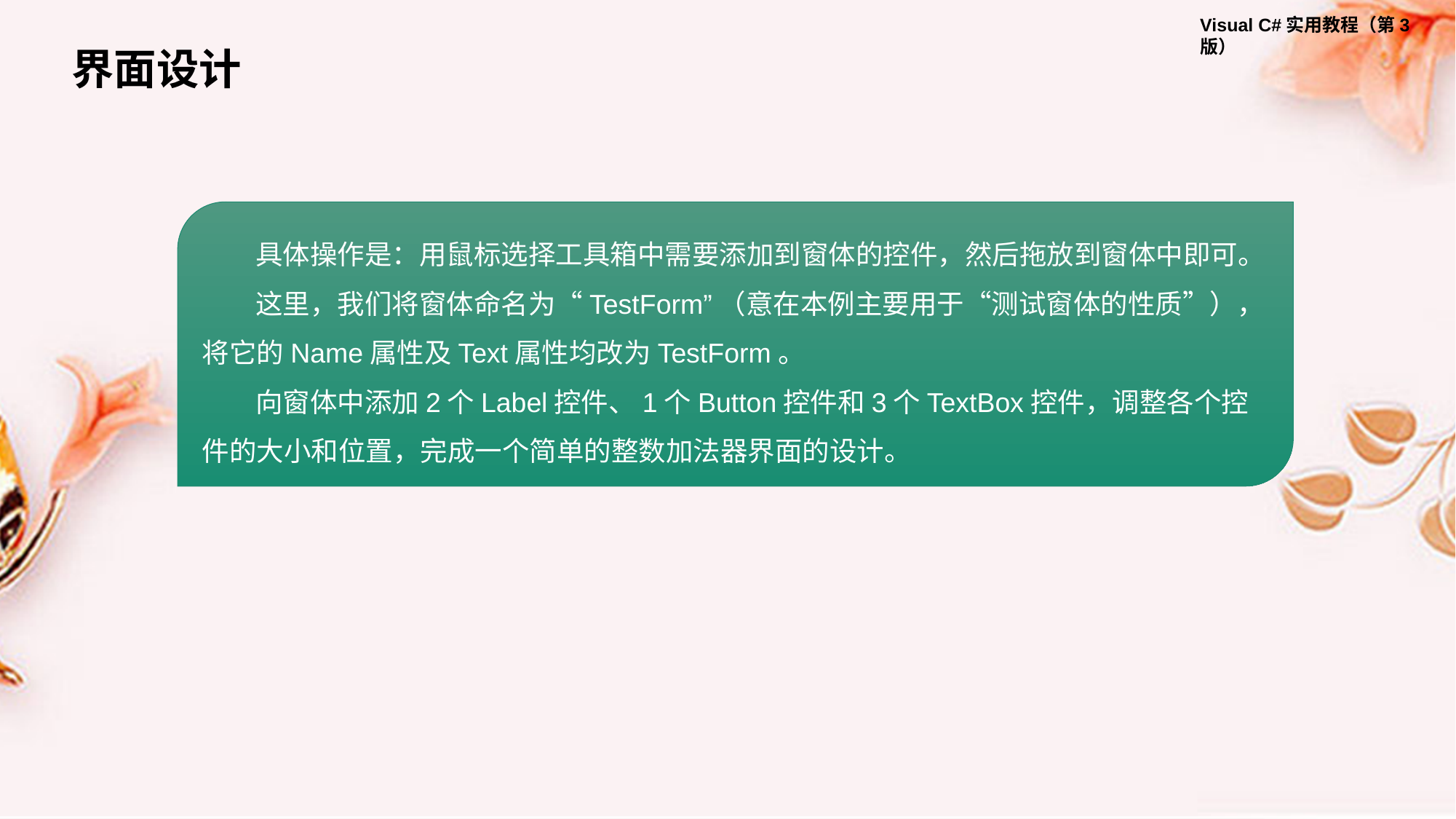

界面设计
具体操作是：用鼠标选择工具箱中需要添加到窗体的控件，然后拖放到窗体中即可。
这里，我们将窗体命名为“TestForm”（意在本例主要用于“测试窗体的性质”），将它的Name属性及Text属性均改为TestForm。
向窗体中添加2个Label控件、1个button控件和3个TextBox控件，调整各个控件的大小和位置，完成一个简单的整数加法器界面的设计。